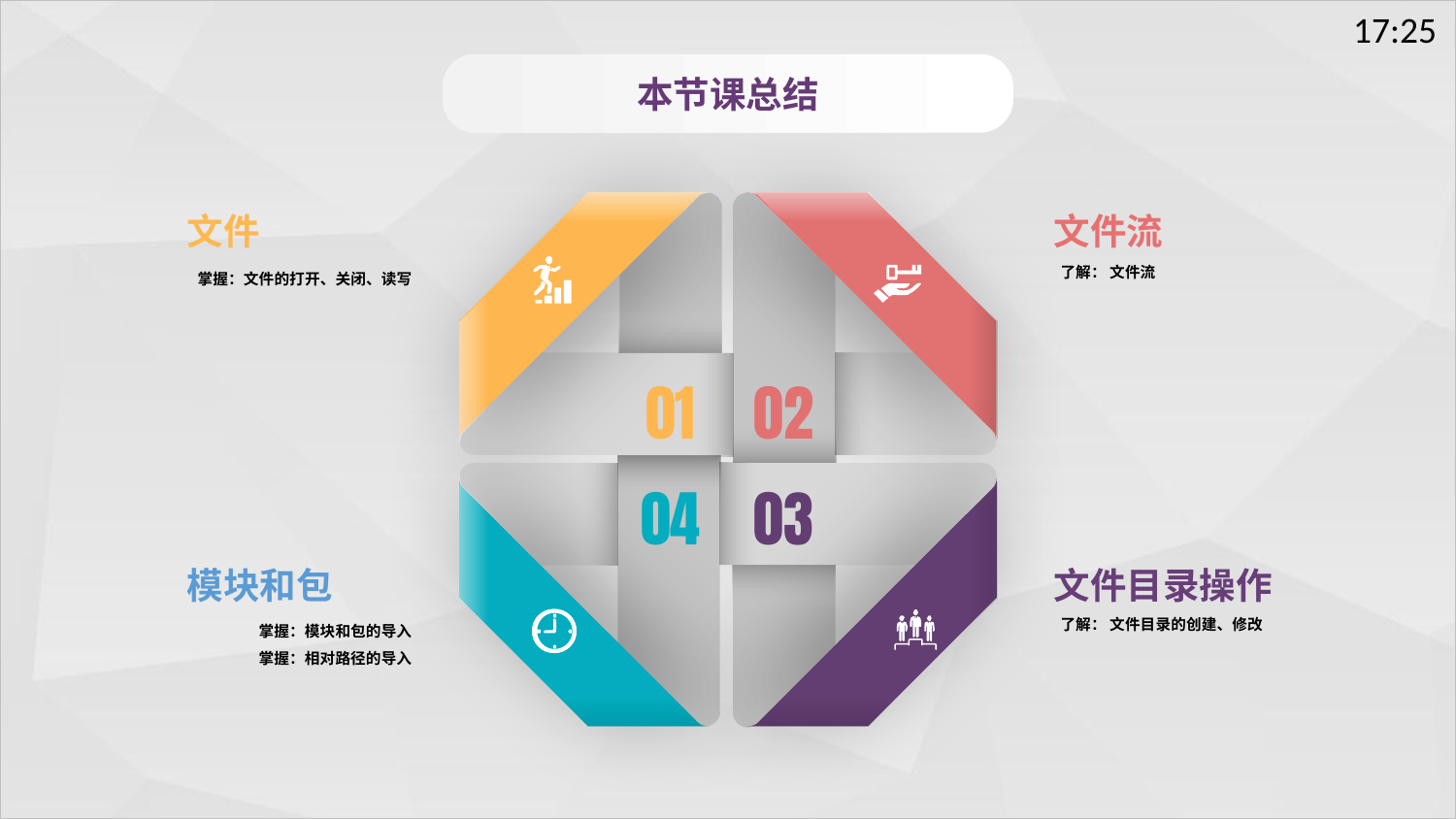

本节课总结

文件
掌握：文件的打开、关闭、读写
文件流
了解： 文件流

01
02
04
03
模块和包
掌握：模块和包的导入
掌握：相对路径的导入
文件目录操作
了解： 文件目录的创建、修改